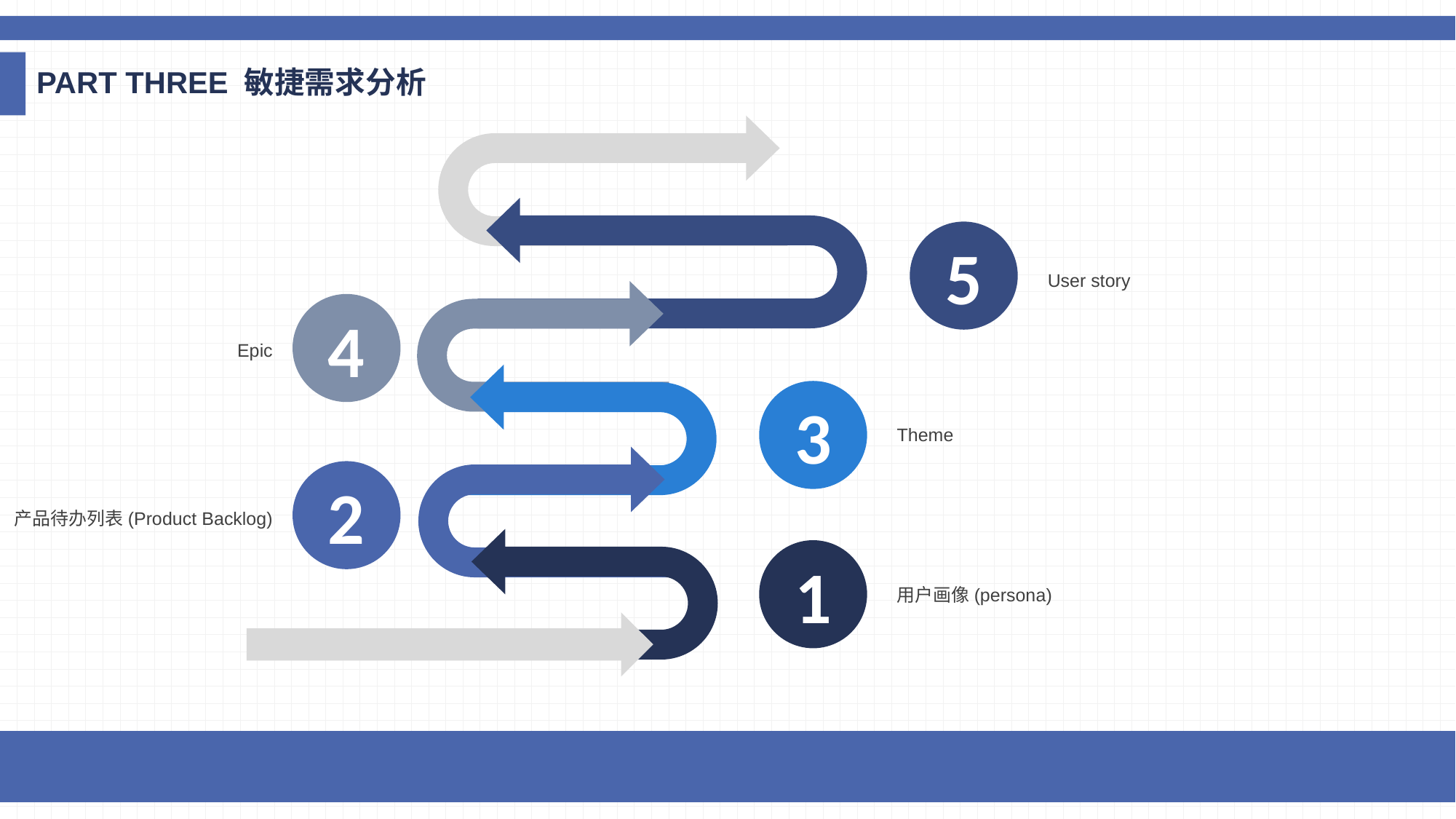

PART THREE 敏捷需求分析

5
User story
4

Epic
3

Theme
2

产品待办列表(Product Backlog)
1
用户画像(persona)